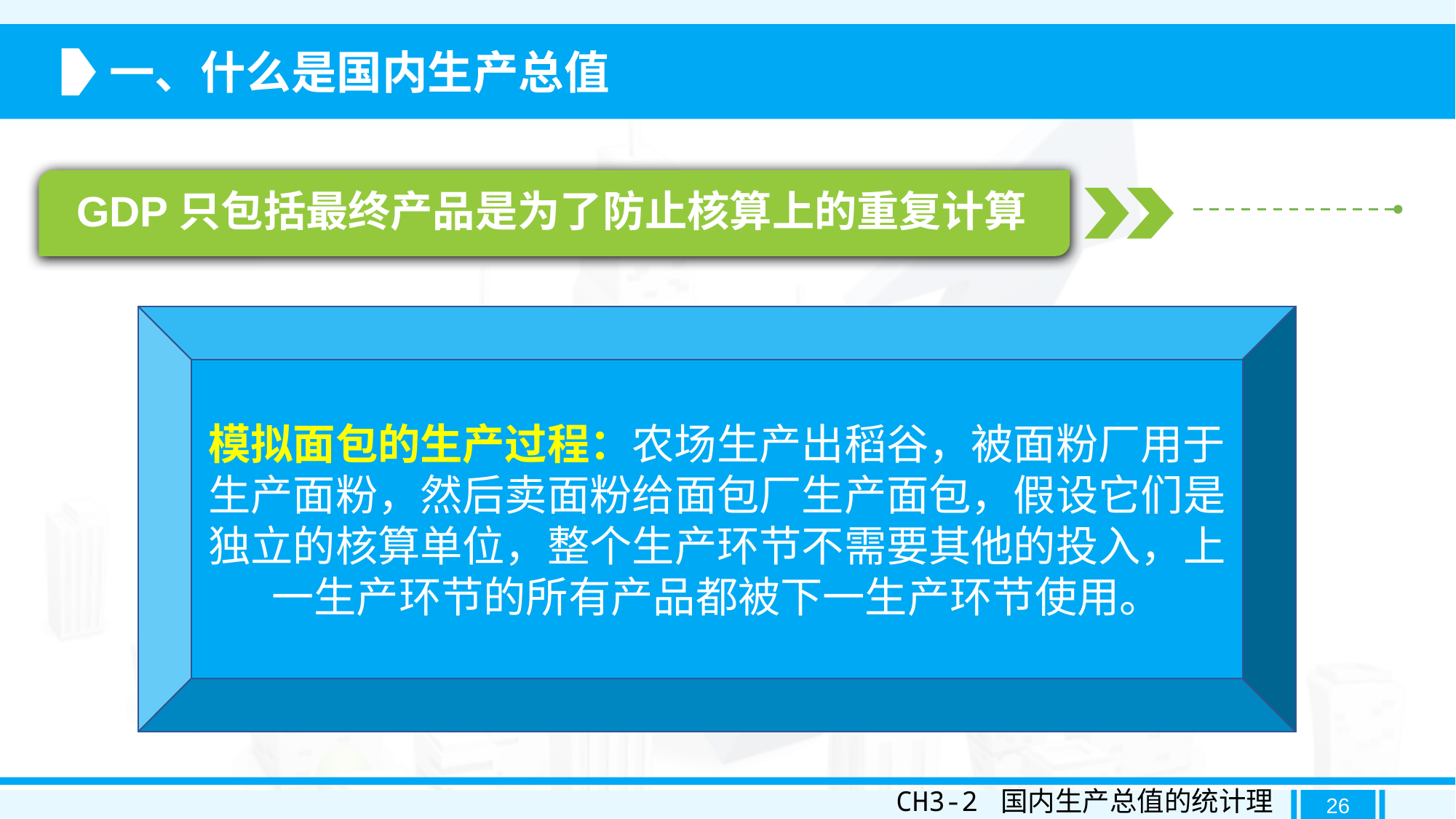

一、什么是国内生产总值

GDP只包括最终产品是为了防止核算上的重复计算

模拟面包的生产过程：农场生产出稻谷，被面粉厂用于生产面粉，然后卖面粉给面包厂生产面包，假设它们是独立的核算单位，整个生产环节不需要其他的投入，上一生产环节的所有产品都被下一生产环节使用。
CH3-2 国内生产总值的统计理论
26